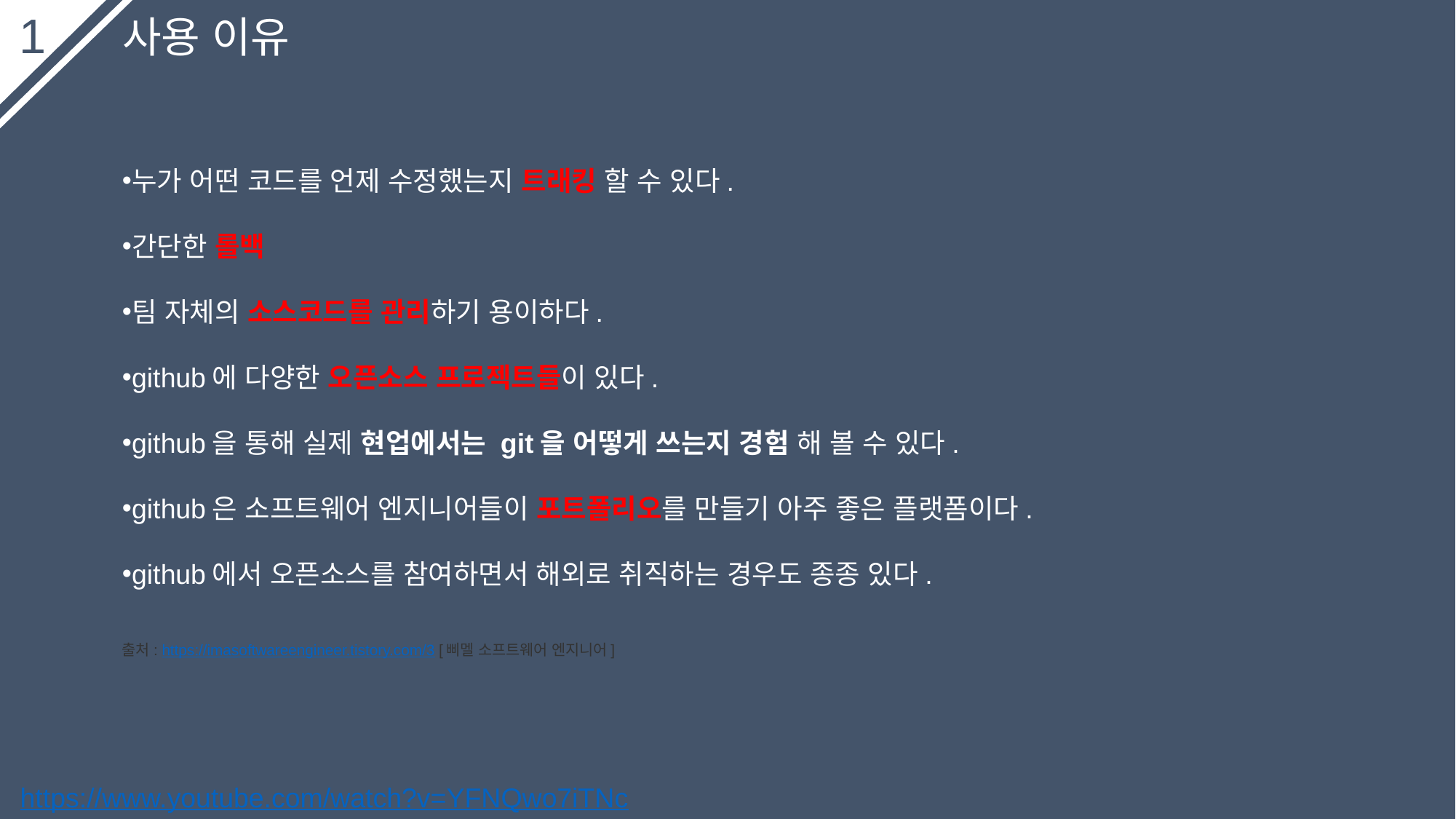

사용 이유
누가 어떤 코드를 언제 수정했는지 트래킹 할 수 있다.
간단한 롤백
팀 자체의 소스코드를 관리하기 용이하다.
github에 다양한 오픈소스 프로젝트들이 있다.
github을 통해 실제 현업에서는 git을 어떻게 쓰는지 경험 해 볼 수 있다.
github은 소프트웨어 엔지니어들이 포트폴리오를 만들기 아주 좋은 플랫폼이다.
github에서 오픈소스를 참여하면서 해외로 취직하는 경우도 종종 있다.

출처: https://imasoftwareengineer.tistory.com/3 [삐멜 소프트웨어 엔지니어]
https://www.youtube.com/watch?v=YFNQwo7iTNc